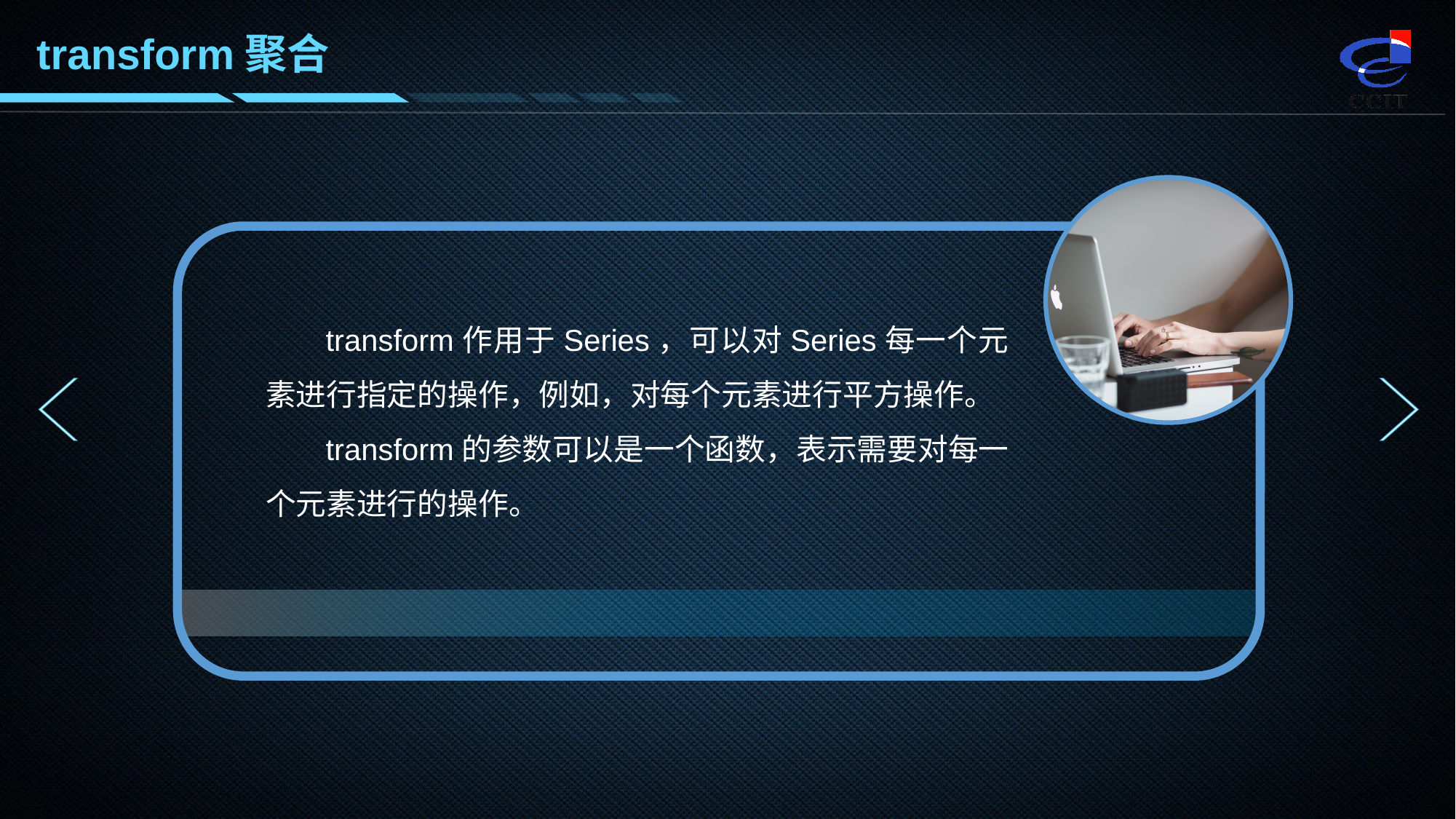

transform聚合

transform作用于Series，可以对Series每一个元素进行指定的操作，例如，对每个元素进行平方操作。
transform的参数可以是一个函数，表示需要对每一个元素进行的操作。